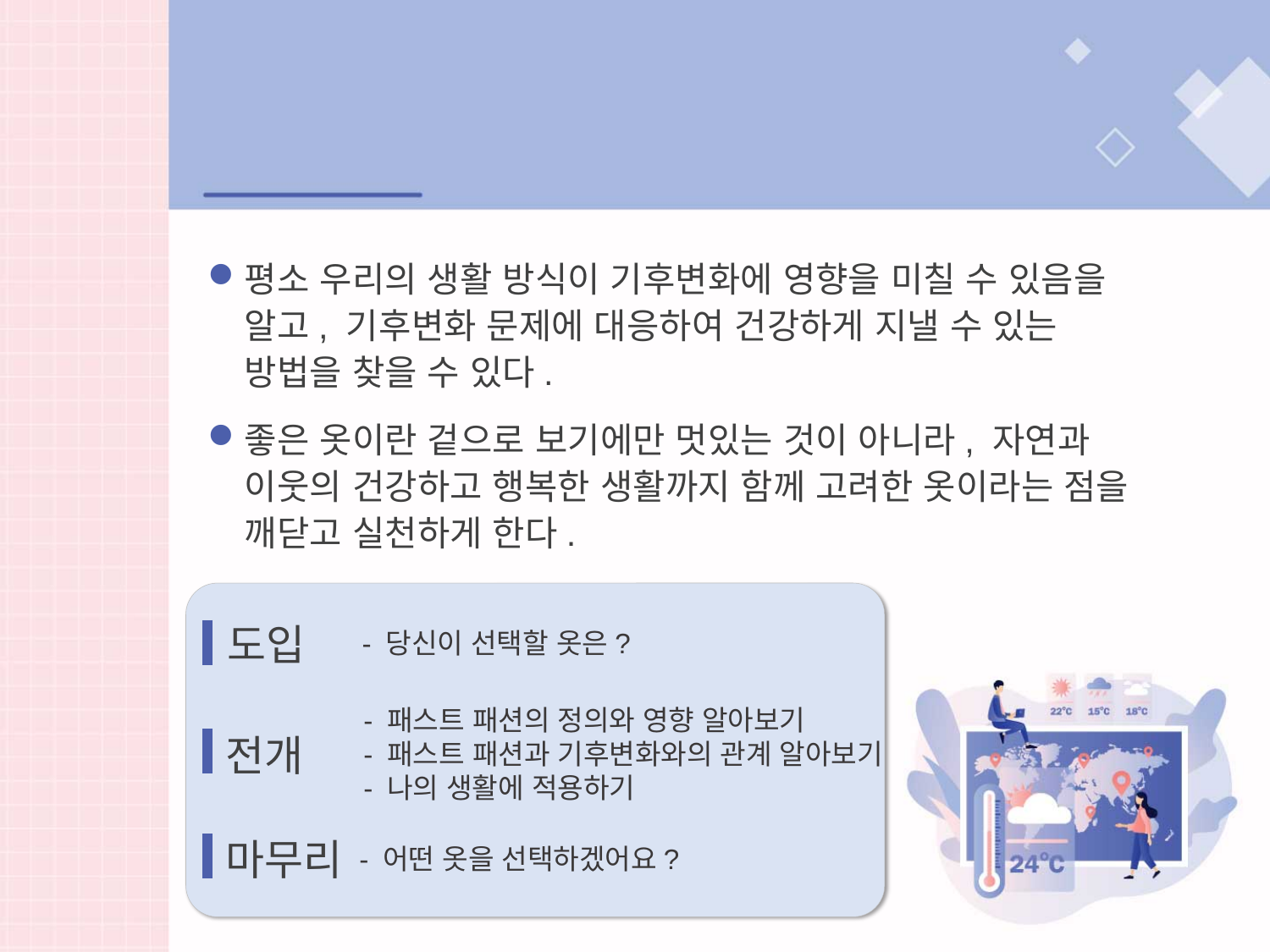

학습목표
평소 우리의 생활 방식이 기후변화에 영향을 미칠 수 있음을 알고, 기후변화 문제에 대응하여 건강하게 지낼 수 있는 방법을 찾을 수 있다.
좋은 옷이란 겉으로 보기에만 멋있는 것이 아니라, 자연과 이웃의 건강하고 행복한 생활까지 함께 고려한 옷이라는 점을 깨닫고 실천하게 한다.

도입
- 당신이 선택할 옷은?
- 패스트 패션의 정의와 영향 알아보기
- 패스트 패션과 기후변화와의 관계 알아보기
- 나의 생활에 적용하기
전개
마무리
- 어떤 옷을 선택하겠어요?